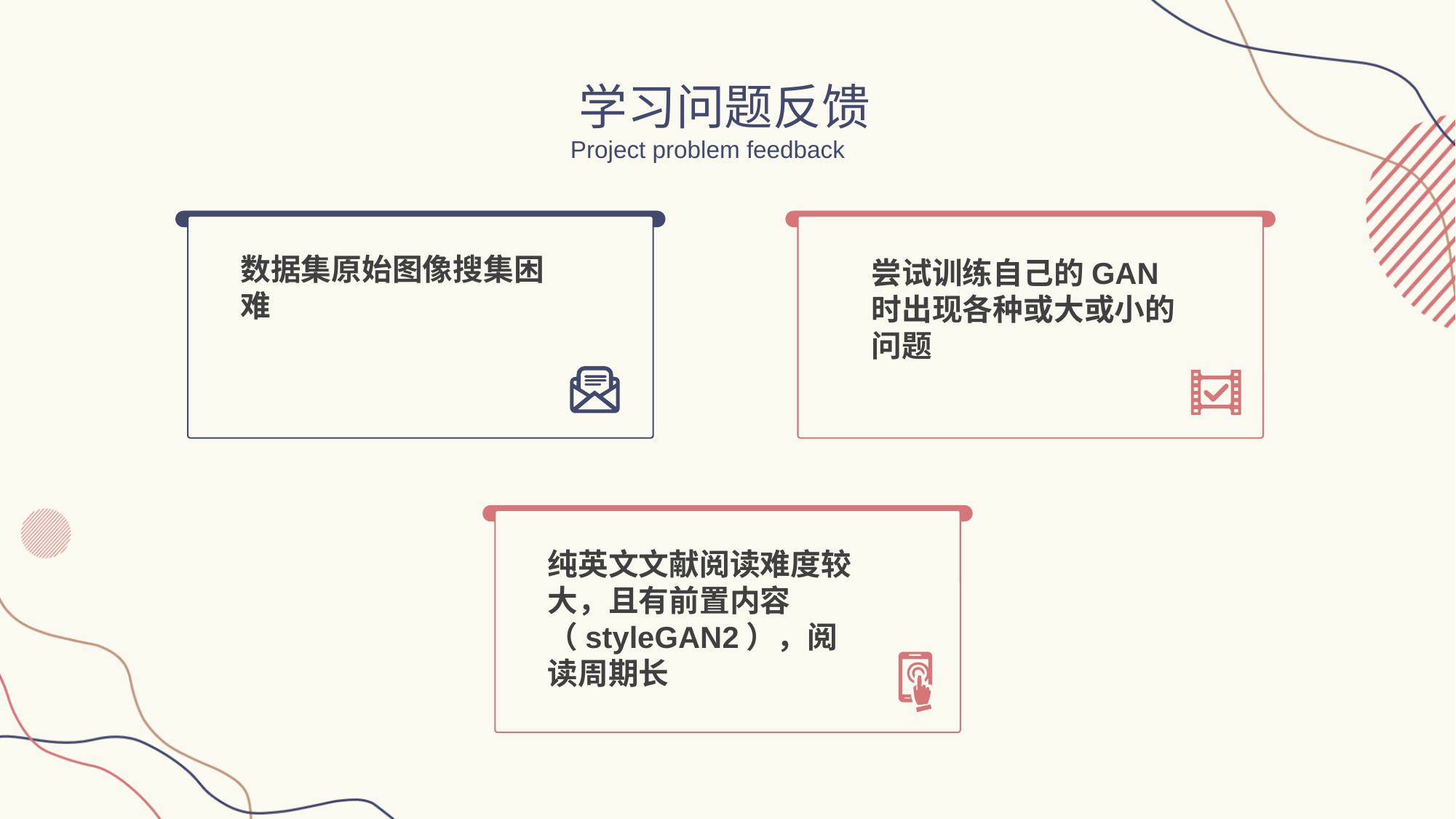

学习问题反馈
Project problem feedback

数据集原始图像搜集困难

尝试训练自己的GAN时出现各种或大或小的问题

纯英文文献阅读难度较大，且有前置内容（styleGAN2），阅读周期长